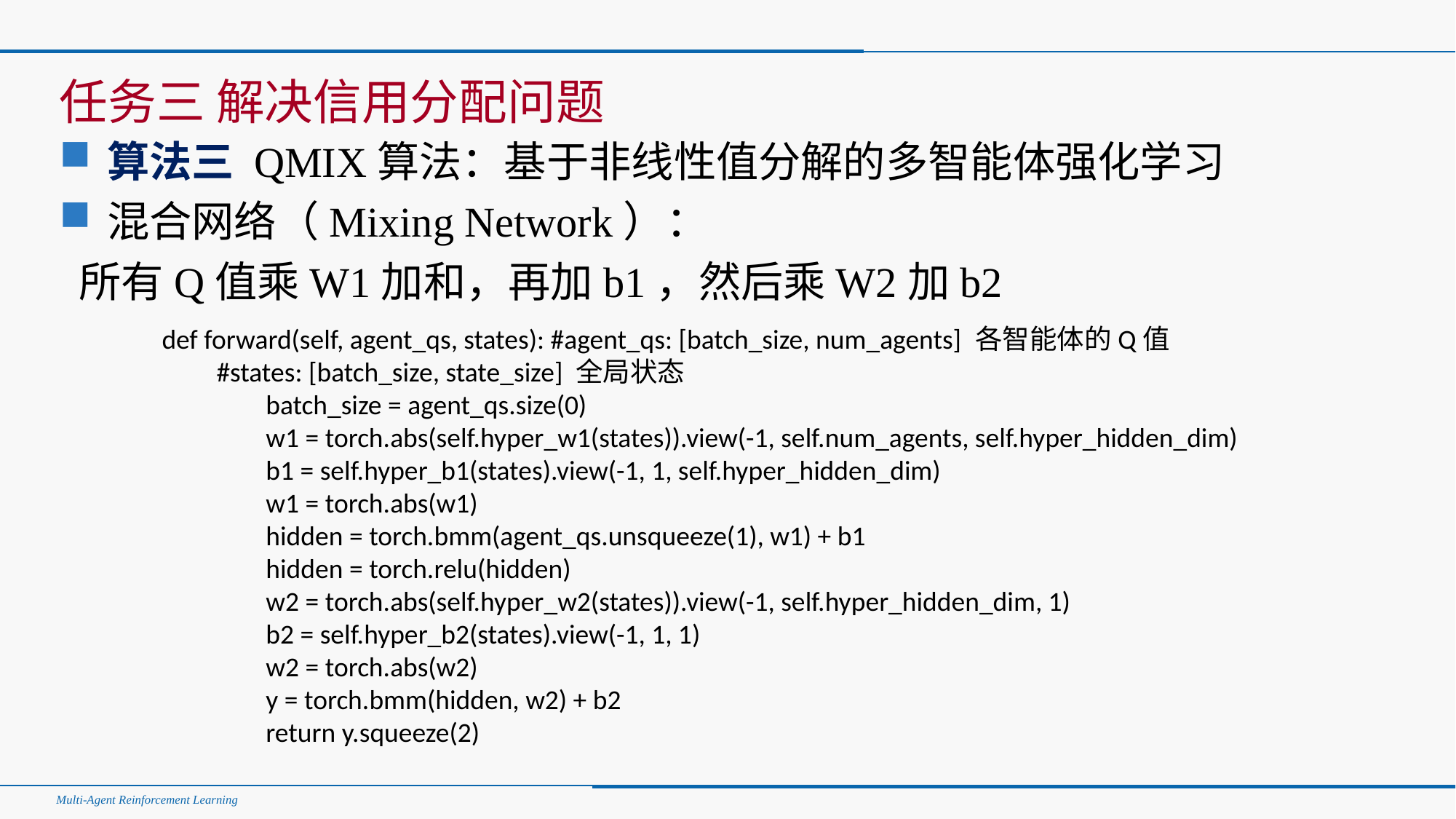

#
任务三 解决信用分配问题
算法三 QMIX算法：基于非线性值分解的多智能体强化学习
混合网络（Mixing Network）：
 所有Q值乘W1​加和，再加b1，然后乘W2加b2

def forward(self, agent_qs, states): #agent_qs: [batch_size, num_agents] 各智能体的Q值
#states: [batch_size, state_size] 全局状态
        batch_size = agent_qs.size(0)
        w1 = torch.abs(self.hyper_w1(states)).view(-1, self.num_agents, self.hyper_hidden_dim)
        b1 = self.hyper_b1(states).view(-1, 1, self.hyper_hidden_dim)
        w1 = torch.abs(w1)
        hidden = torch.bmm(agent_qs.unsqueeze(1), w1) + b1
        hidden = torch.relu(hidden)
        w2 = torch.abs(self.hyper_w2(states)).view(-1, self.hyper_hidden_dim, 1)
        b2 = self.hyper_b2(states).view(-1, 1, 1)
        w2 = torch.abs(w2)
        y = torch.bmm(hidden, w2) + b2
        return y.squeeze(2)
62